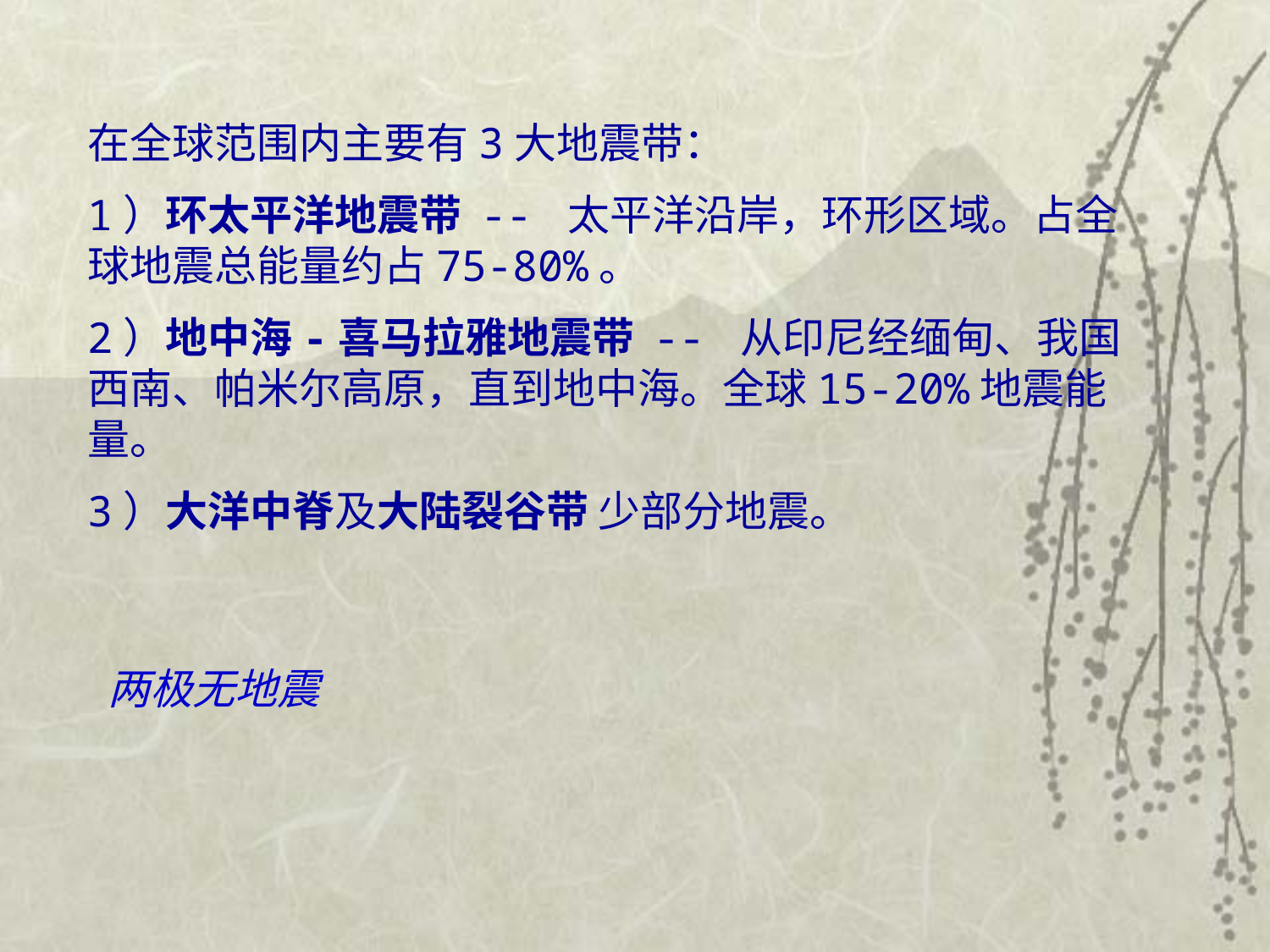

在全球范围内主要有3大地震带：
1）环太平洋地震带 -- 太平洋沿岸，环形区域。占全球地震总能量约占75-80%。
2）地中海-喜马拉雅地震带 -- 从印尼经缅甸、我国西南、帕米尔高原，直到地中海。全球15-20%地震能量。
3）大洋中脊及大陆裂谷带 少部分地震。
两极无地震